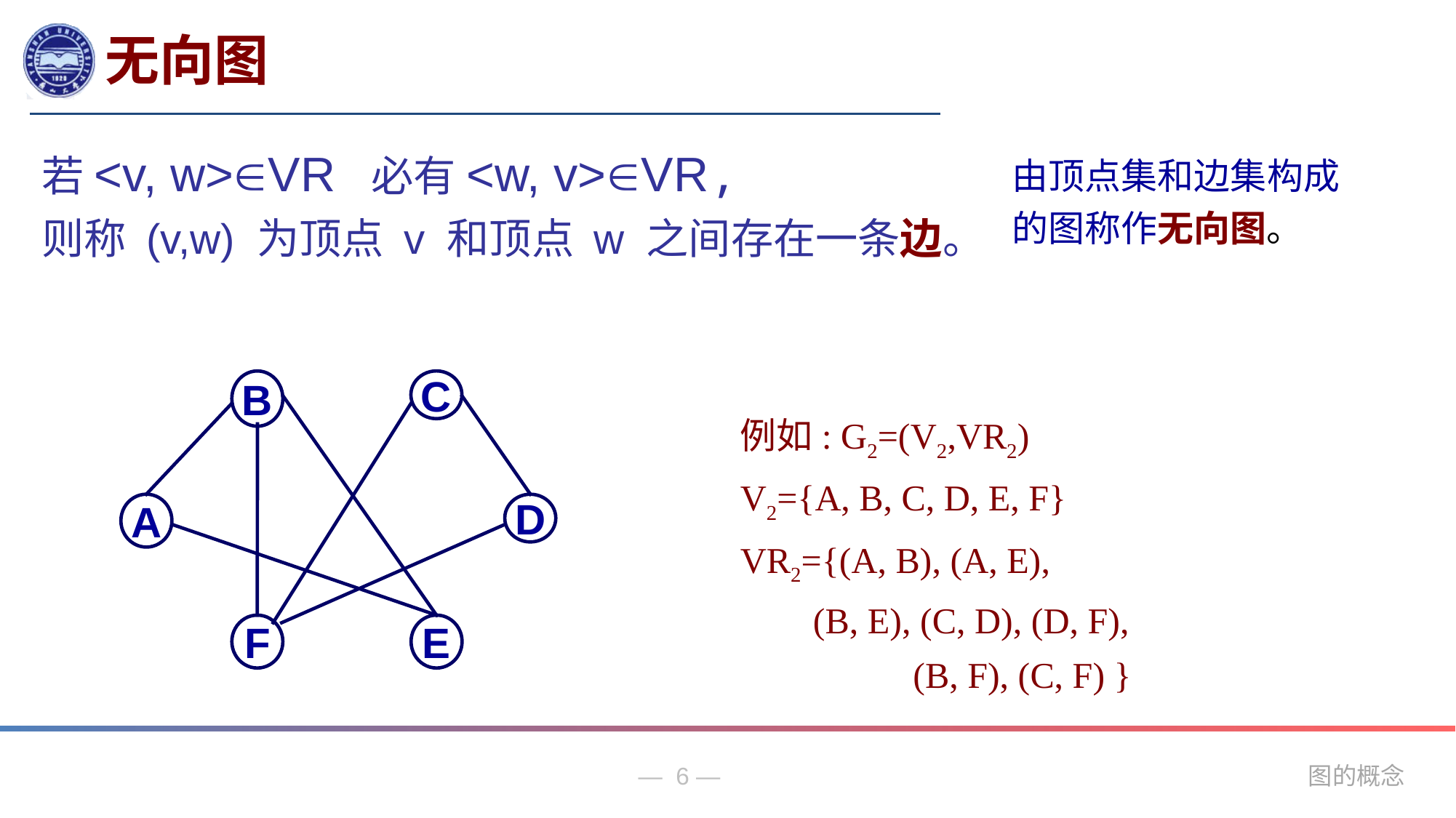

无向图
若<v, w>∈VR 必有<w, v>∈VR,
则称 (v,w) 为顶点 v 和顶点 w 之间存在一条边。
由顶点集和边集构成的图称作无向图。
B
C

A
D

F
E
例如: G2=(V2,VR2)
V2={A, B, C, D, E, F}
VR2={(A, B), (A, E),
        (B, E), (C, D), (D, F),
                   (B, F), (C, F) }